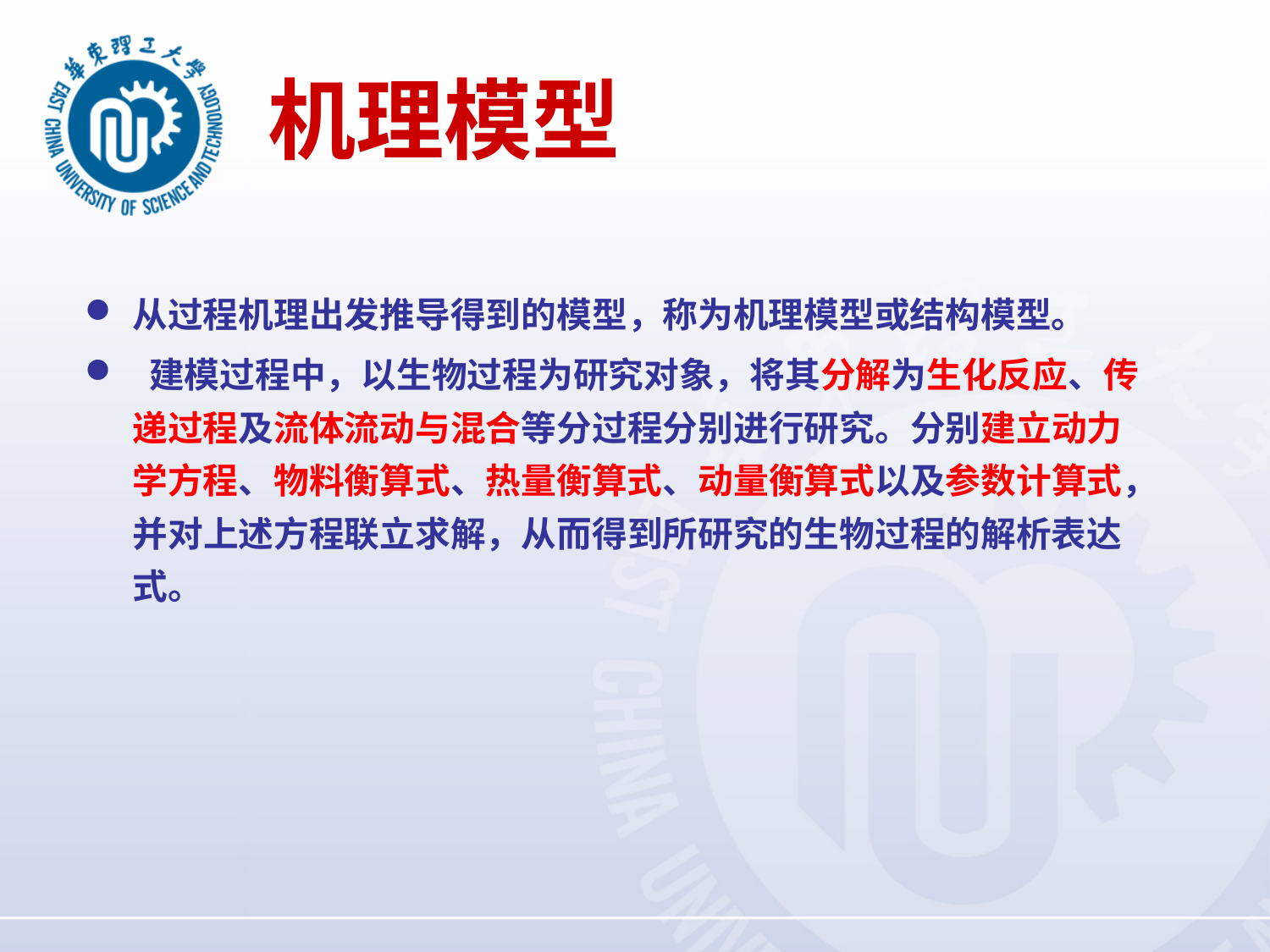

# 机理模型
从过程机理出发推导得到的模型，称为机理模型或结构模型。
 建模过程中，以生物过程为研究对象，将其分解为生化反应、传递过程及流体流动与混合等分过程分别进行研究。分别建立动力学方程、物料衡算式、热量衡算式、动量衡算式以及参数计算式，并对上述方程联立求解，从而得到所研究的生物过程的解析表达式。